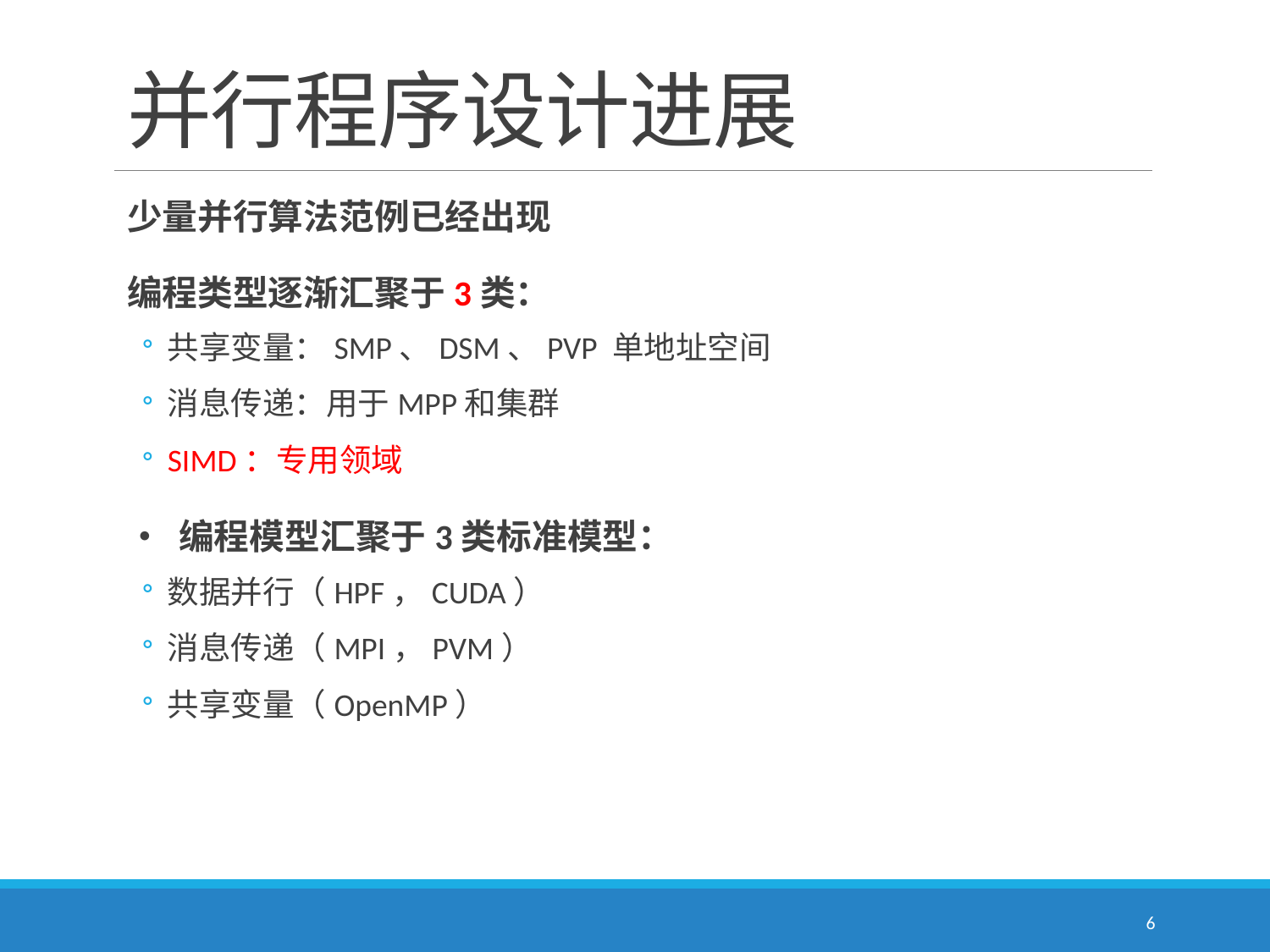

# 并行程序设计进展
少量并行算法范例已经出现
编程类型逐渐汇聚于3类：
共享变量：SMP、DSM、PVP 单地址空间
消息传递：用于MPP和集群
SIMD：专用领域
• 编程模型汇聚于3类标准模型：
数据并行（HPF，CUDA）
消息传递（MPI，PVM）
共享变量（OpenMP）

6